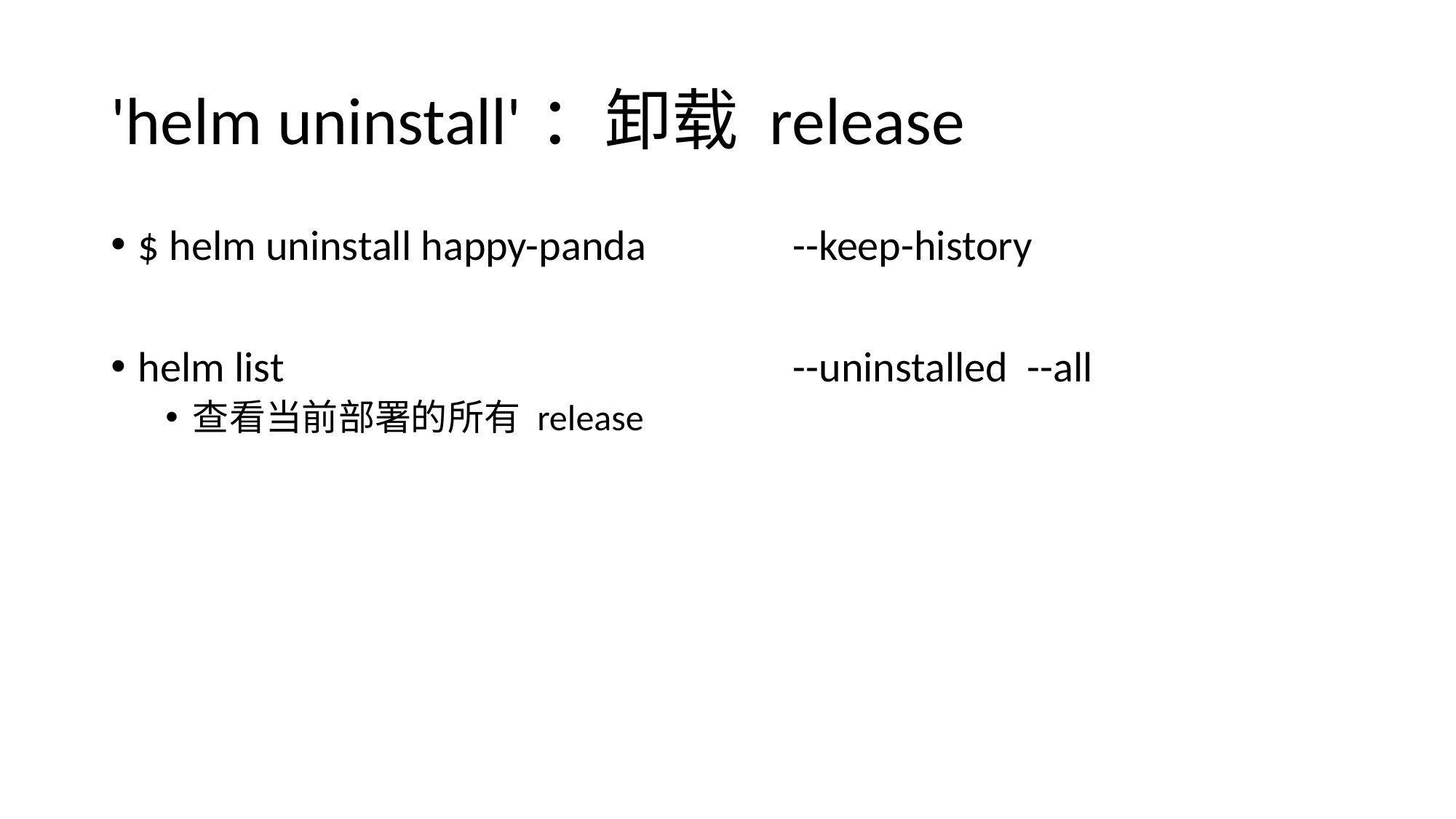

# 'helm uninstall'：卸载 release
$ helm uninstall happy-panda		--keep-history

helm list 					--uninstalled  --all
查看当前部署的所有 release